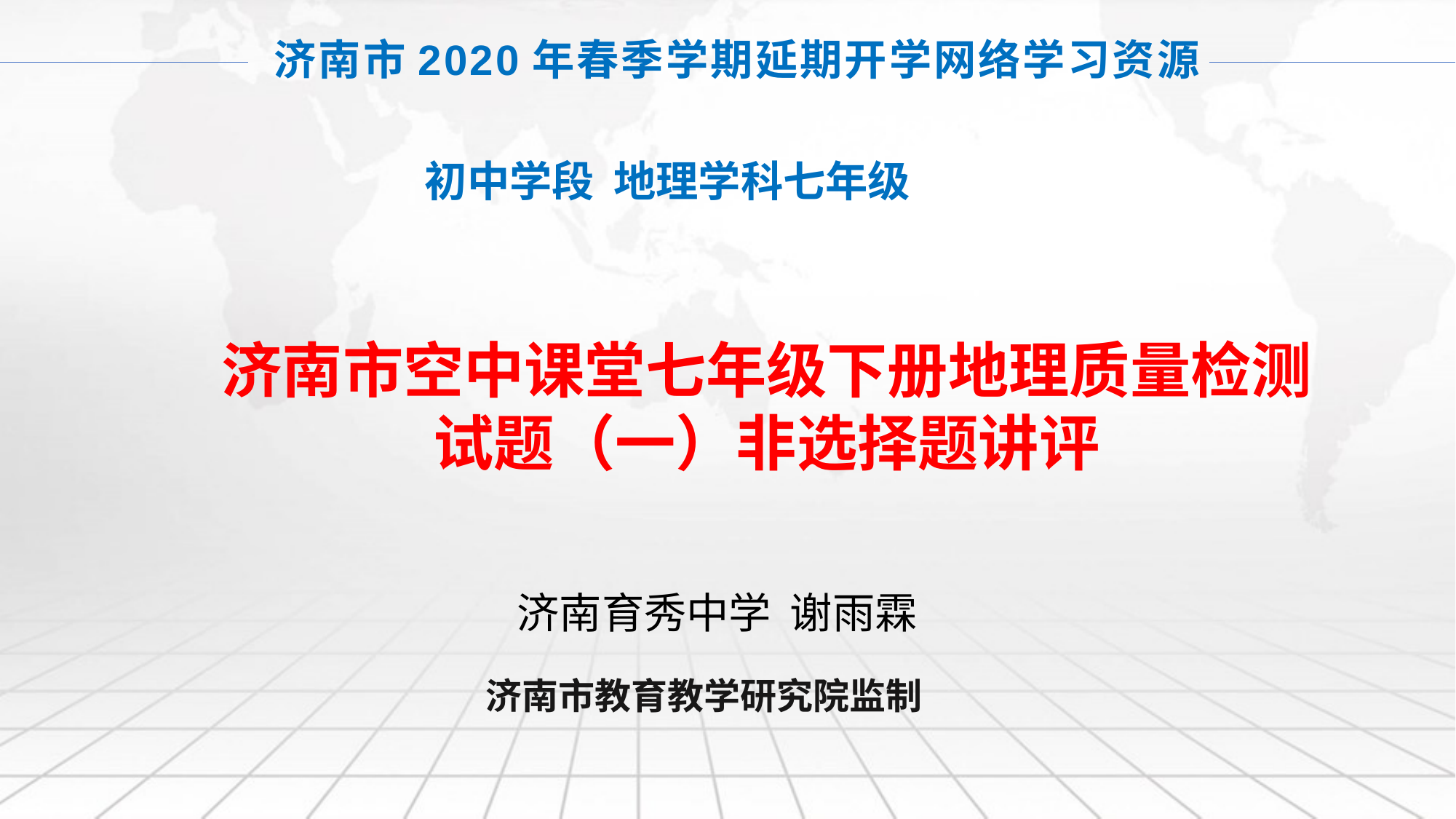

济南市2020年春季学期延期开学网络学习资源
初中学段  地理学科七年级

济南市空中课堂七年级下册地理质量检测试题（一）非选择题讲评
济南育秀中学  谢雨霖
济南市教育教学研究院监制